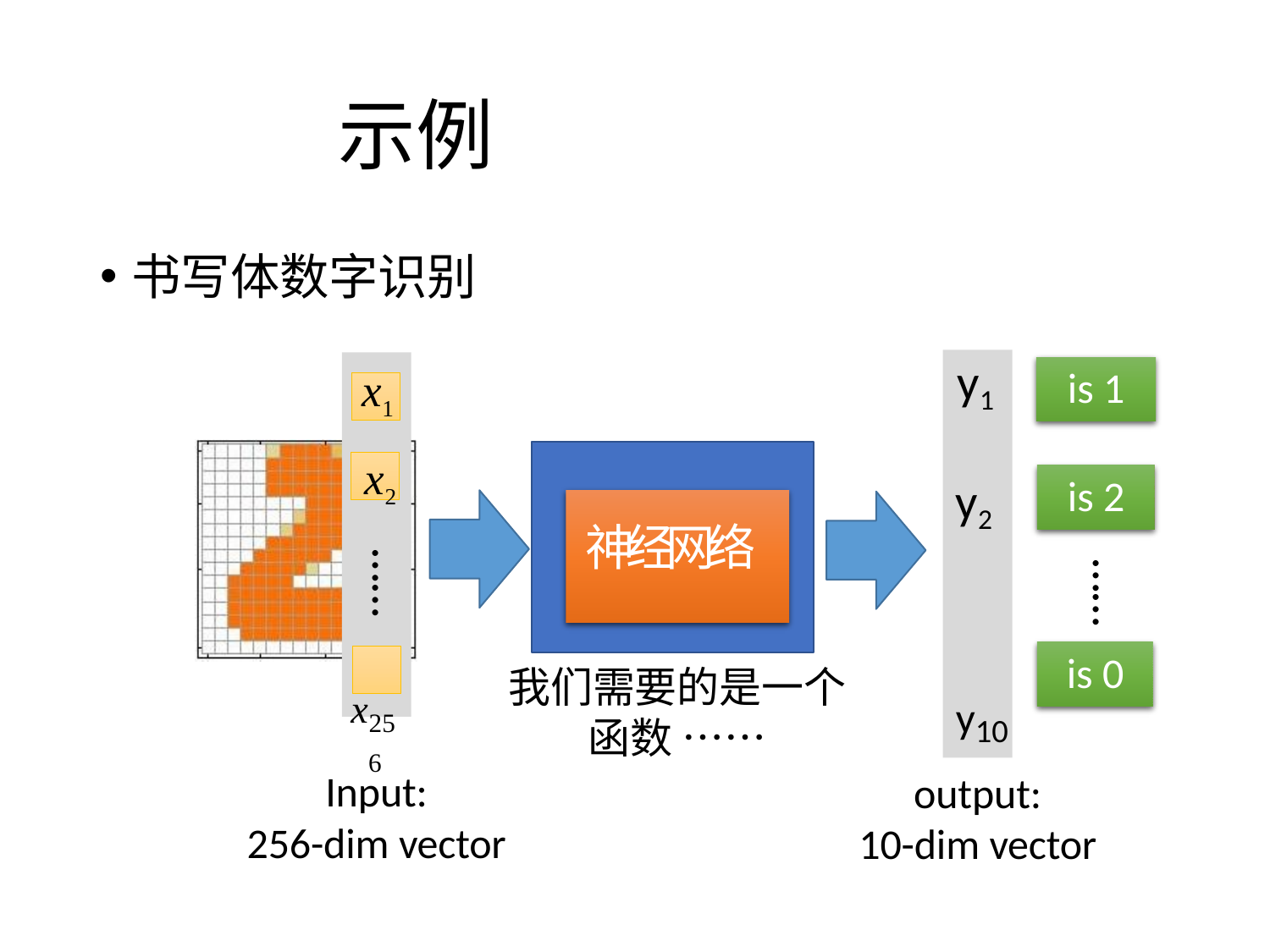

# 示例
书写体数字识别
x1  x2

x256

y1

y2

y10

is 1

is 2

神   经  网  络
“2”
……
……
……

is 0

我们需要的是一个函数 ……
Input:
256-dim vector
output:
10-dim vector